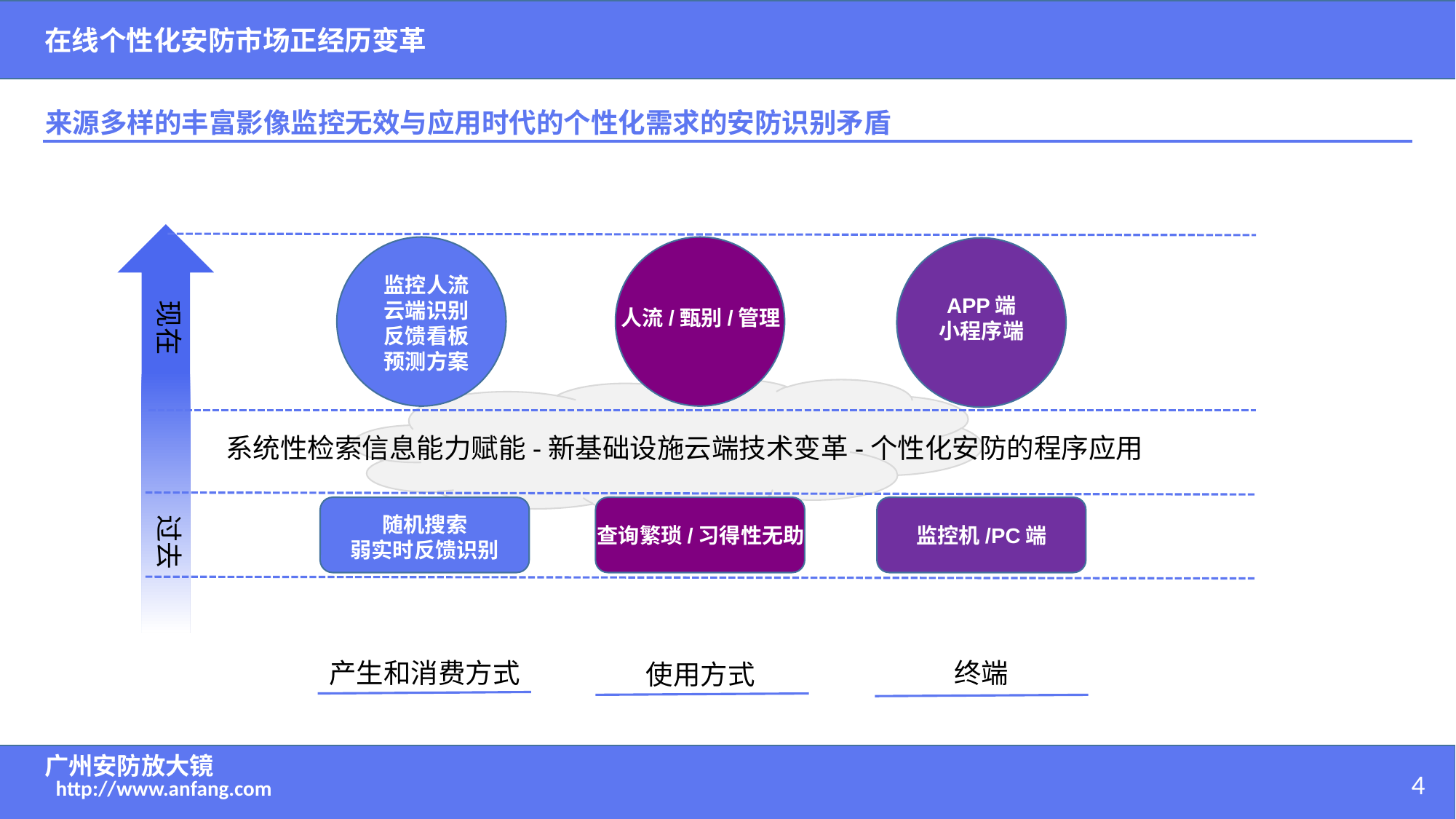

在线个性化安防市场正经历变革
来源多样的丰富影像监控无效与应用时代的个性化需求的安防识别矛盾

监控人流
云端识别
反馈看板
预测方案

APP端
小程序端
现在
人流/甄别/管理

系统性检索信息能力赋能-新基础设施云端技术变革-个性化安防的程序应用

过去
随机搜索
弱实时反馈识别
查询繁琐/习得性无助
监控机/PC端
产生和消费方式
终端
使用方式

广州安防放大镜
4
http://www.anfang.com